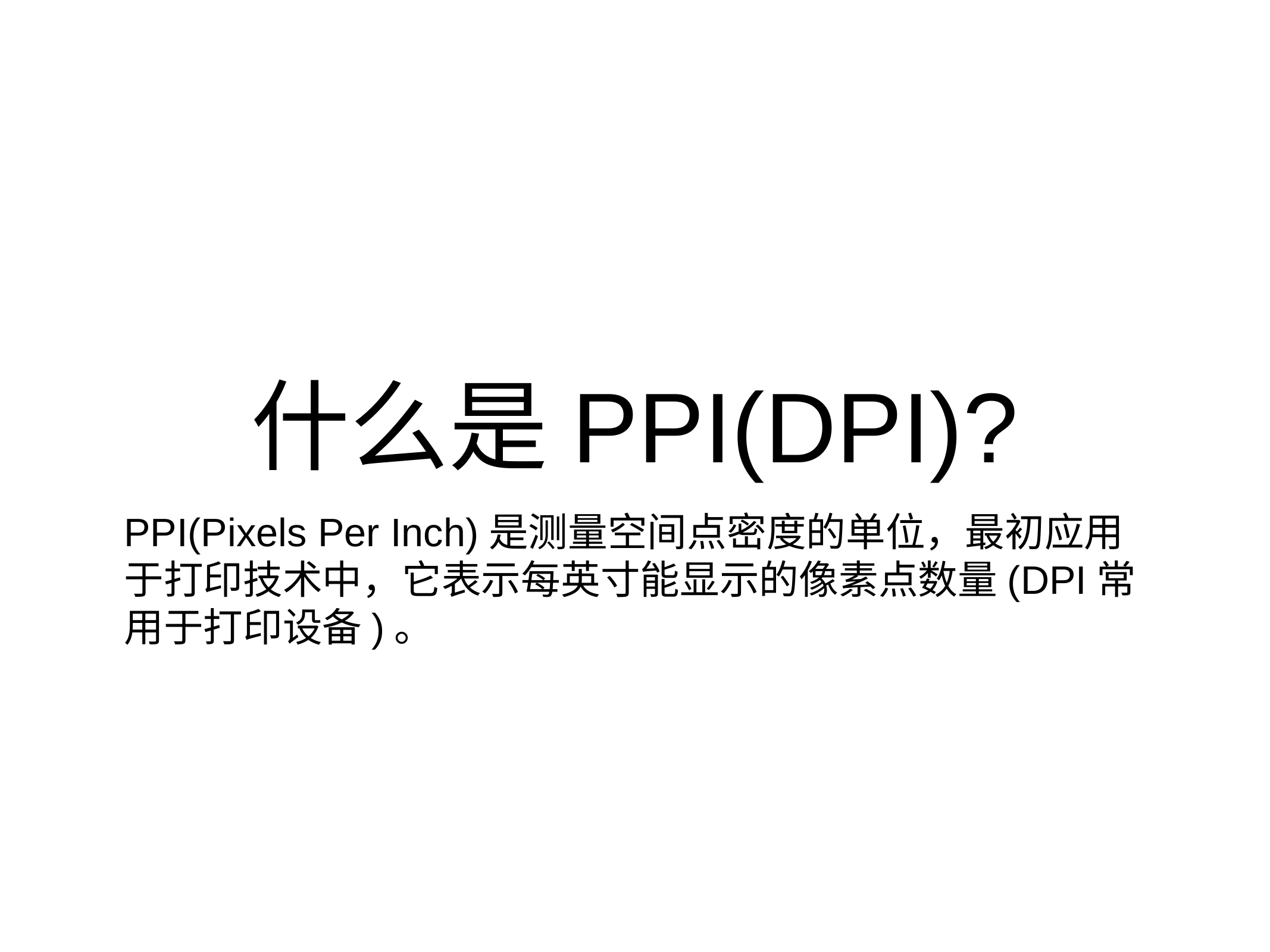

# 什么是PPI(DPI)?
PPI(Pixels Per Inch)是测量空间点密度的单位，最初应用于打印技术中，它表示每英寸能显示的像素点数量(DPI常用于打印设备)。